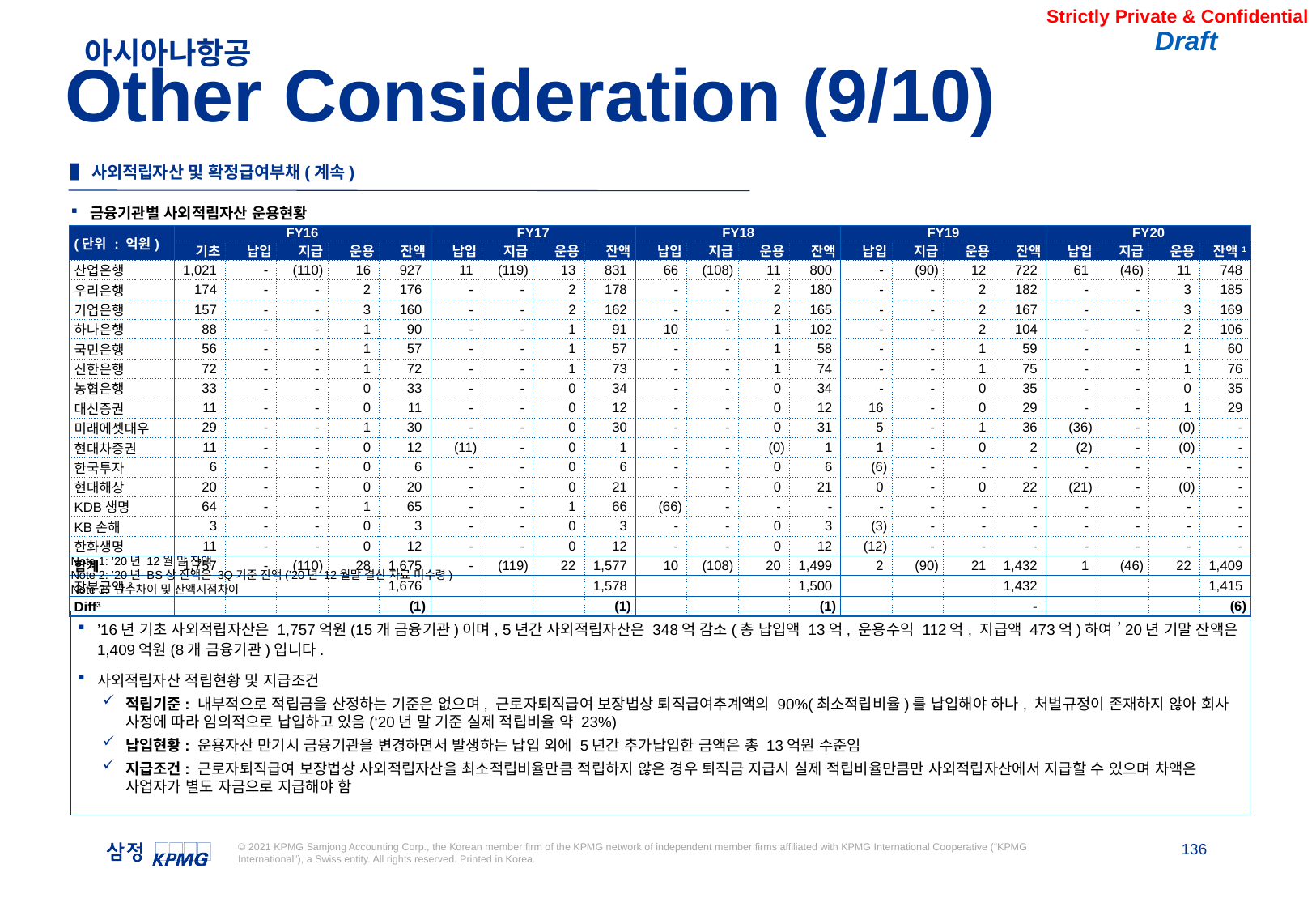

아시아나항공
Other Consideration (9/10)
▌사외적립자산 및 확정급여부채(계속)

금융기관별 사외적립자산 운용현황
| (단위 : 억원) | FY16 |  |  |  |  | FY17 |  |  |  | FY18 |  |  |  | FY19 |  |  |  | FY20 |  |  |  |
| --- | --- | --- | --- | --- | --- | --- | --- | --- | --- | --- | --- | --- | --- | --- | --- | --- | --- | --- | --- | --- | --- |
|  | 기초 | 납입 | 지급 | 운용 | 잔액 | 납입 | 지급 | 운용 | 잔액 | 납입 | 지급 | 운용 | 잔액 | 납입 | 지급 | 운용 | 잔액 | 납입 | 지급 | 운용 | 잔액1 |
| 산업은행 | 1,021 | - | (110) | 16 | 927 | 11 | (119) | 13 | 831 | 66 | (108) | 11 | 800 | - | (90) | 12 | 722 | 61 | (46) | 11 | 748 |
| 우리은행 | 174 | - | - | 2 | 176 | - | - | 2 | 178 | - | - | 2 | 180 | - | - | 2 | 182 | - | - | 3 | 185 |
| 기업은행 | 157 | - | - | 3 | 160 | - | - | 2 | 162 | - | - | 2 | 165 | - | - | 2 | 167 | - | - | 3 | 169 |
| 하나은행 | 88 | - | - | 1 | 90 | - | - | 1 | 91 | 10 | - | 1 | 102 | - | - | 2 | 104 | - | - | 2 | 106 |
| 국민은행 | 56 | - | - | 1 | 57 | - | - | 1 | 57 | - | - | 1 | 58 | - | - | 1 | 59 | - | - | 1 | 60 |
| 신한은행 | 72 | - | - | 1 | 72 | - | - | 1 | 73 | - | - | 1 | 74 | - | - | 1 | 75 | - | - | 1 | 76 |
| 농협은행 | 33 | - | - | 0 | 33 | - | - | 0 | 34 | - | - | 0 | 34 | - | - | 0 | 35 | - | - | 0 | 35 |
| 대신증권 | 11 | - | - | 0 | 11 | - | - | 0 | 12 | - | - | 0 | 12 | 16 | - | 0 | 29 | - | - | 1 | 29 |
| 미래에셋대우 | 29 | - | - | 1 | 30 | - | - | 0 | 30 | - | - | 0 | 31 | 5 | - | 1 | 36 | (36) | - | (0) | - |
| 현대차증권 | 11 | - | - | 0 | 12 | (11) | - | 0 | 1 | - | - | (0) | 1 | 1 | - | 0 | 2 | (2) | - | (0) | - |
| 한국투자 | 6 | - | - | 0 | 6 | - | - | 0 | 6 | - | - | 0 | 6 | (6) | - | - | - | - | - | - | - |
| 현대해상 | 20 | - | - | 0 | 20 | - | - | 0 | 21 | - | - | 0 | 21 | 0 | - | 0 | 22 | (21) | - | (0) | - |
| KDB생명 | 64 | - | - | 1 | 65 | - | - | 1 | 66 | (66) | - | - | - | - | - | - | - | - | - | - | - |
| KB손해 | 3 | - | - | 0 | 3 | - | - | 0 | 3 | - | - | 0 | 3 | (3) | - | - | - | - | - | - | - |
| 한화생명 | 11 | - | - | 0 | 12 | - | - | 0 | 12 | - | - | 0 | 12 | (12) | - | - | - | - | - | - | - |
| 합계 | 1,757 | - | (110) | 28 | 1,675 | - | (119) | 22 | 1,577 | 10 | (108) | 20 | 1,499 | 2 | (90) | 21 | 1,432 | 1 | (46) | 22 | 1,409 |
| 장부금액2 |  |  |  |  | 1,676 |  |  |  | 1,578 |  |  |  | 1,500 |  |  |  | 1,432 |  |  |  | 1,415 |
| Diff3 |  |  |  |  | (1) |  |  |  | (1) |  |  |  | (1) |  |  |  | - |  |  |  | (6) |
Note 1: ’20년 12월 말 잔액
Note 2: ’20년 BS상 잔액은 3Q기준 잔액(’20년 12월말 결산 자료 미수령)
Note 3: 단수차이 및 잔액시점차이
’16년 기초 사외적립자산은 1,757억원(15개 금융기관)이며, 5년간 사외적립자산은 348억 감소(총 납입액 13억, 운용수익 112억, 지급액 473억)하여 ’20년 기말 잔액은 1,409억원(8개 금융기관)입니다.
사외적립자산 적립현황 및 지급조건
적립기준: 내부적으로 적립금을 산정하는 기준은 없으며, 근로자퇴직급여 보장법상 퇴직급여추계액의 90%(최소적립비율)를 납입해야 하나, 처벌규정이 존재하지 않아 회사 사정에 따라 임의적으로 납입하고 있음(‘20년 말 기준 실제 적립비율 약 23%)
납입현황: 운용자산 만기시 금융기관을 변경하면서 발생하는 납입 외에 5년간 추가납입한 금액은 총 13억원 수준임
지급조건: 근로자퇴직급여 보장법상 사외적립자산을 최소적립비율만큼 적립하지 않은 경우 퇴직금 지급시 실제 적립비율만큼만 사외적립자산에서 지급할 수 있으며 차액은 사업자가 별도 자금으로 지급해야 함